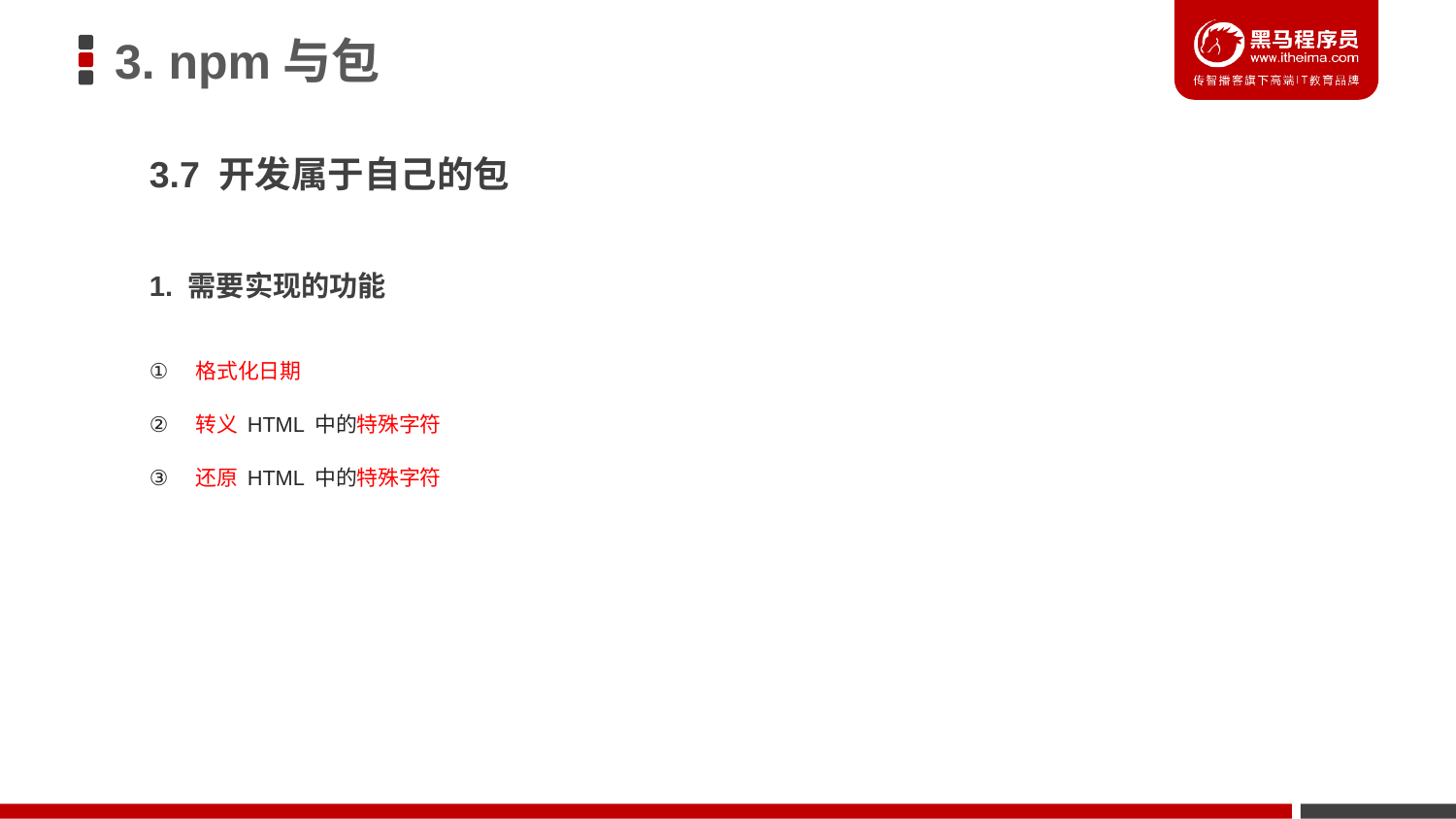

# 3. npm与包
3.7 开发属于自己的包
1. 需要实现的功能
 格式化日期
 转义 HTML 中的特殊字符
 还原 HTML 中的特殊字符